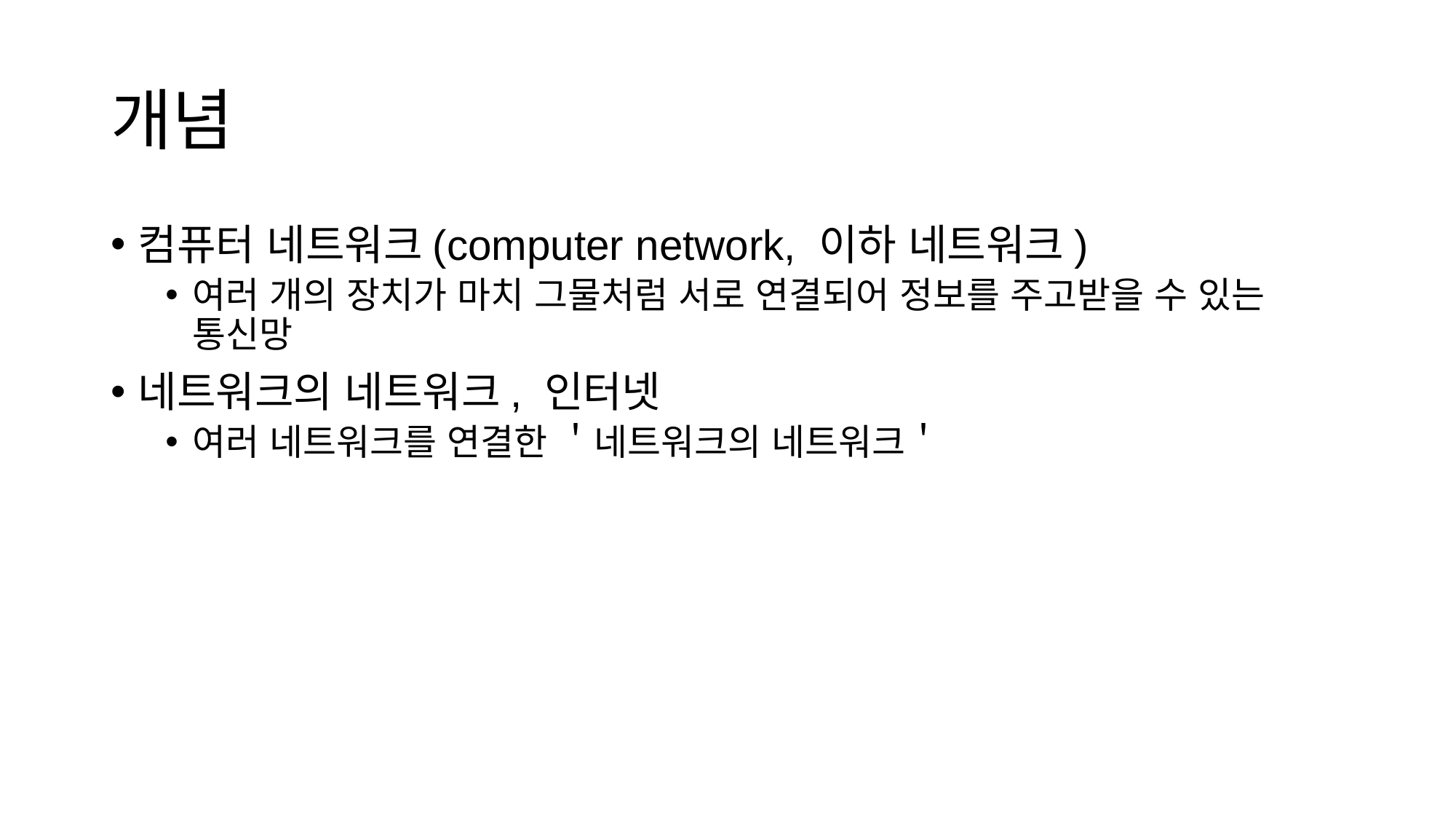

# 개념
컴퓨터 네트워크(computer network, 이하 네트워크)
여러 개의 장치가 마치 그물처럼 서로 연결되어 정보를 주고받을 수 있는 통신망
네트워크의 네트워크, 인터넷
여러 네트워크를 연결한 ＇네트워크의 네트워크＇